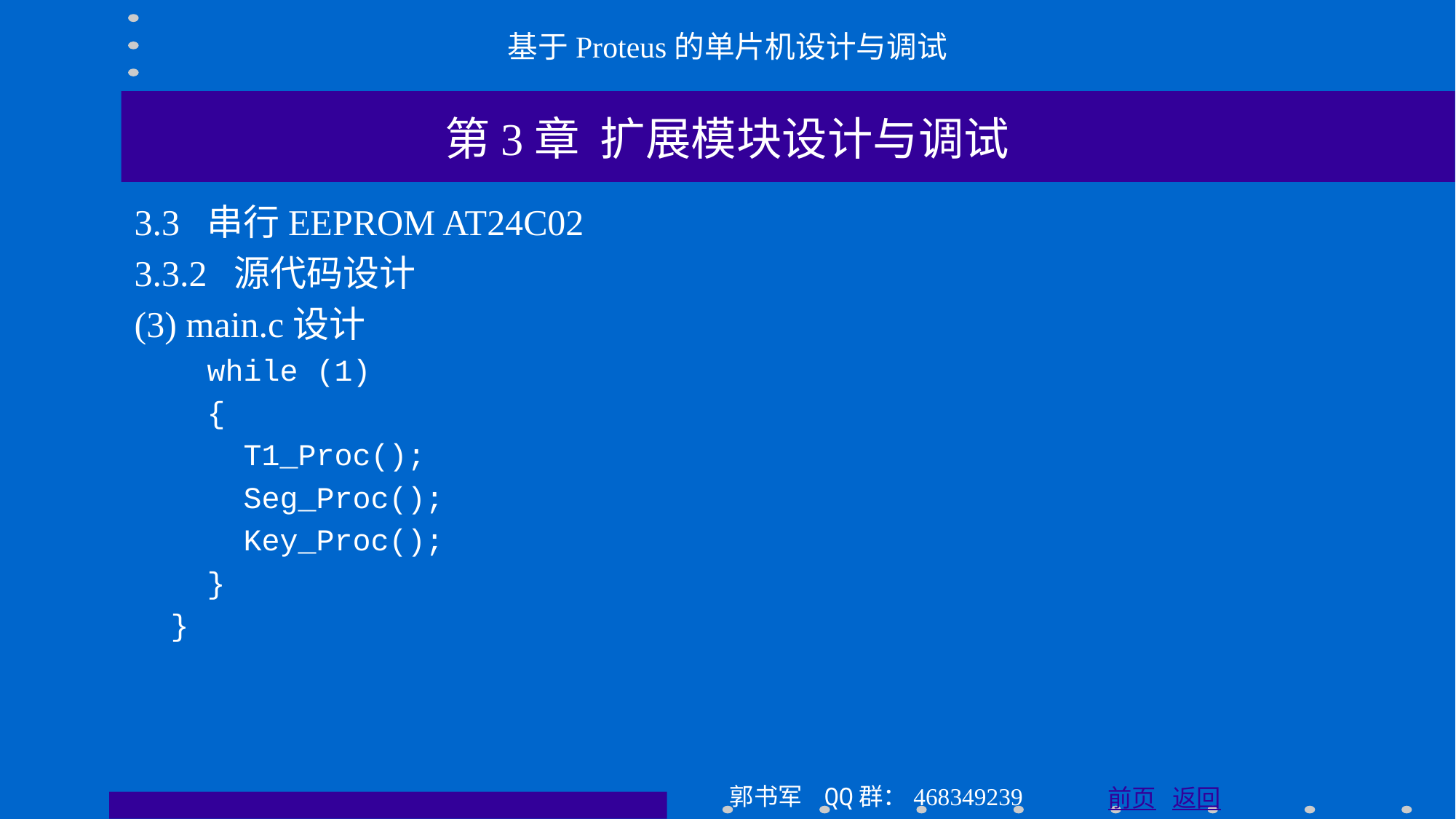

基于Proteus的单片机设计与调试
第3章  扩展模块设计与调试
3.3  串行EEPROM AT24C02
3.3.2  源代码设计
(3) main.c设计
    while (1)
    {
      T1_Proc();
      Seg_Proc();
      Key_Proc();
    }
  }

郭书军   QQ群：468349239
前页   返回